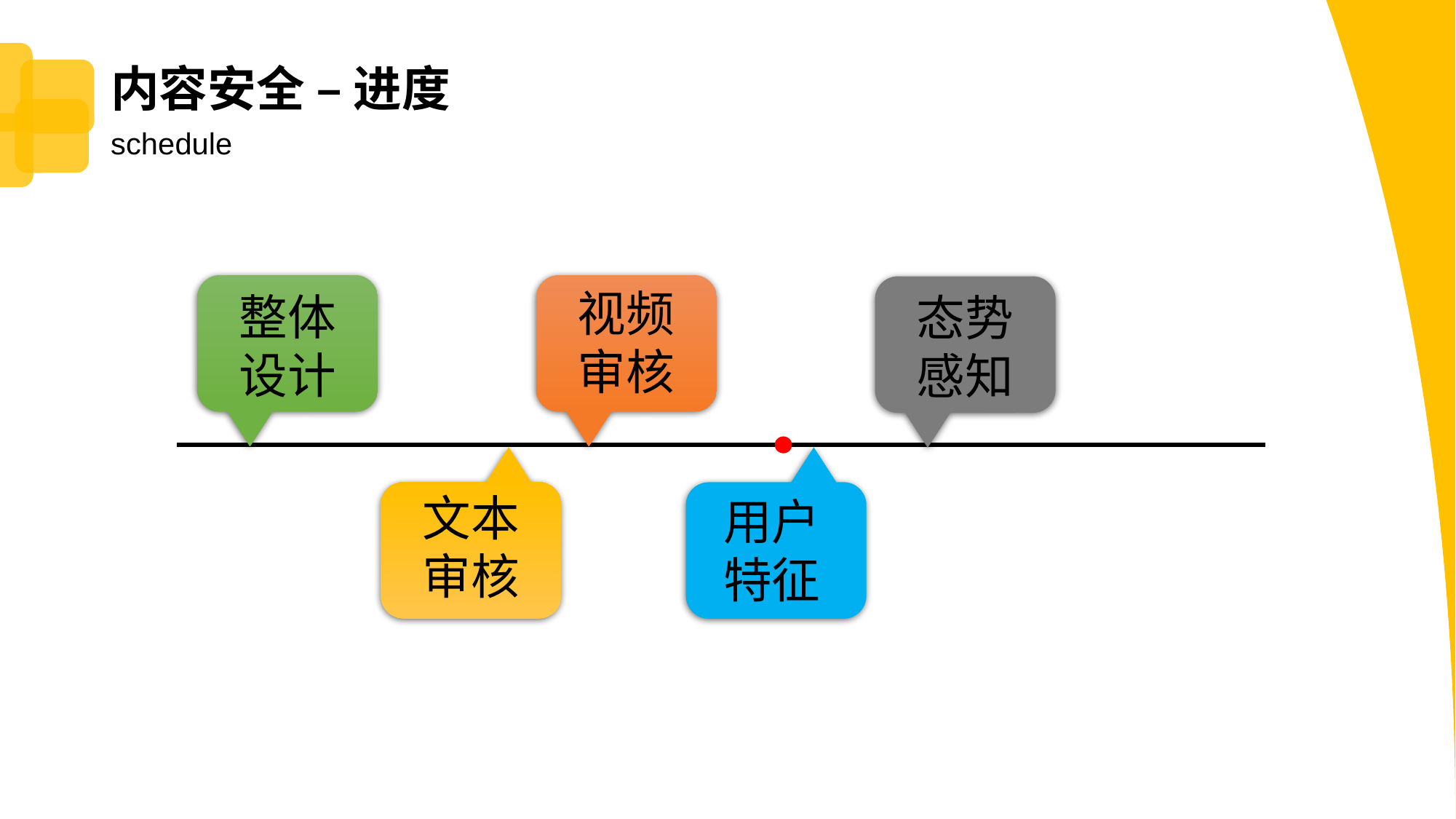

内容安全 – 进度
schedule

视频
审核
整体
设计
态势
感知

文本
审核

用户
特征